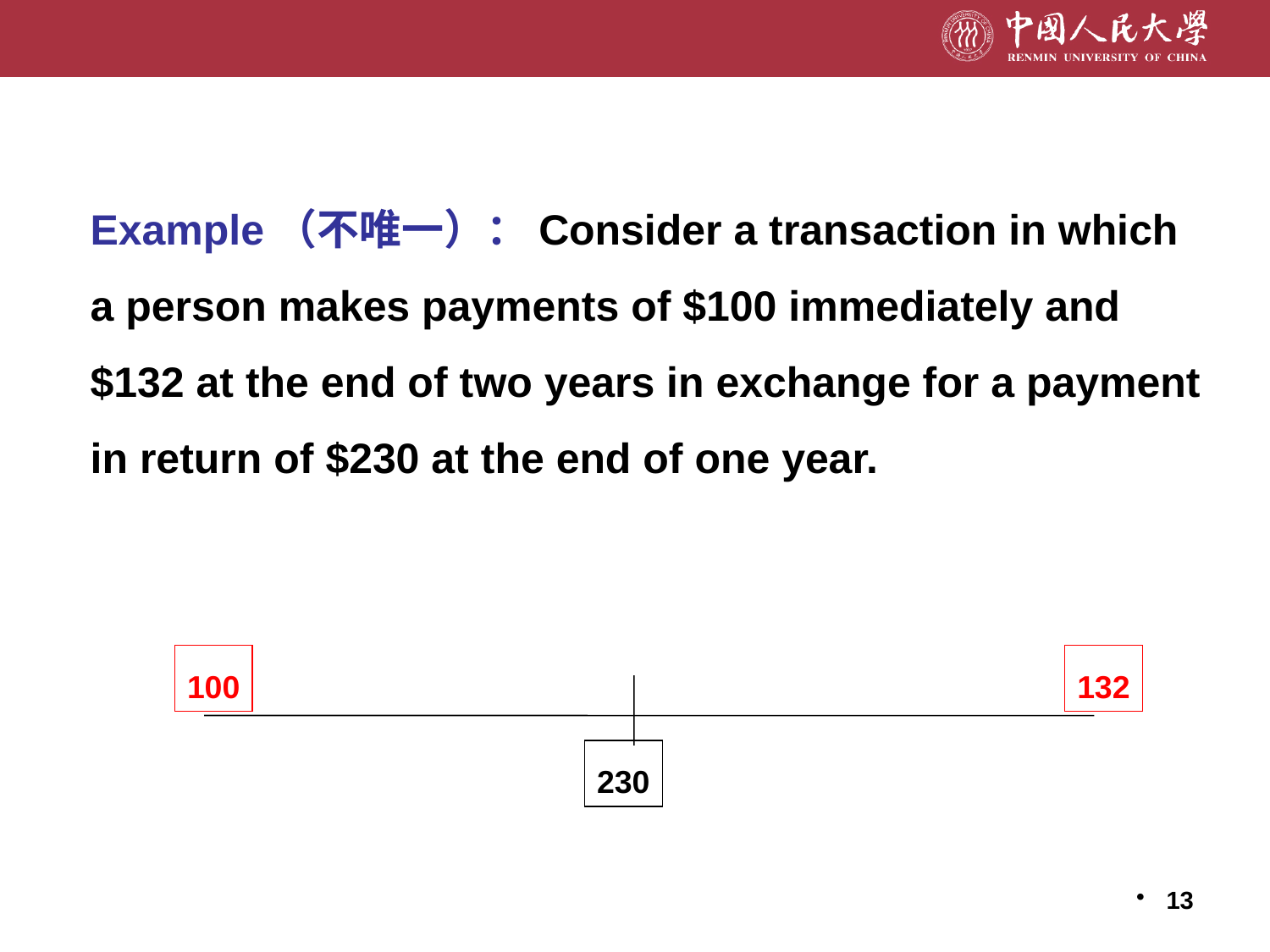

Example（不唯一）：Consider a transaction in which a person makes payments of $100 immediately and $132 at the end of two years in exchange for a payment in return of $230 at the end of one year.

100
132

230
13